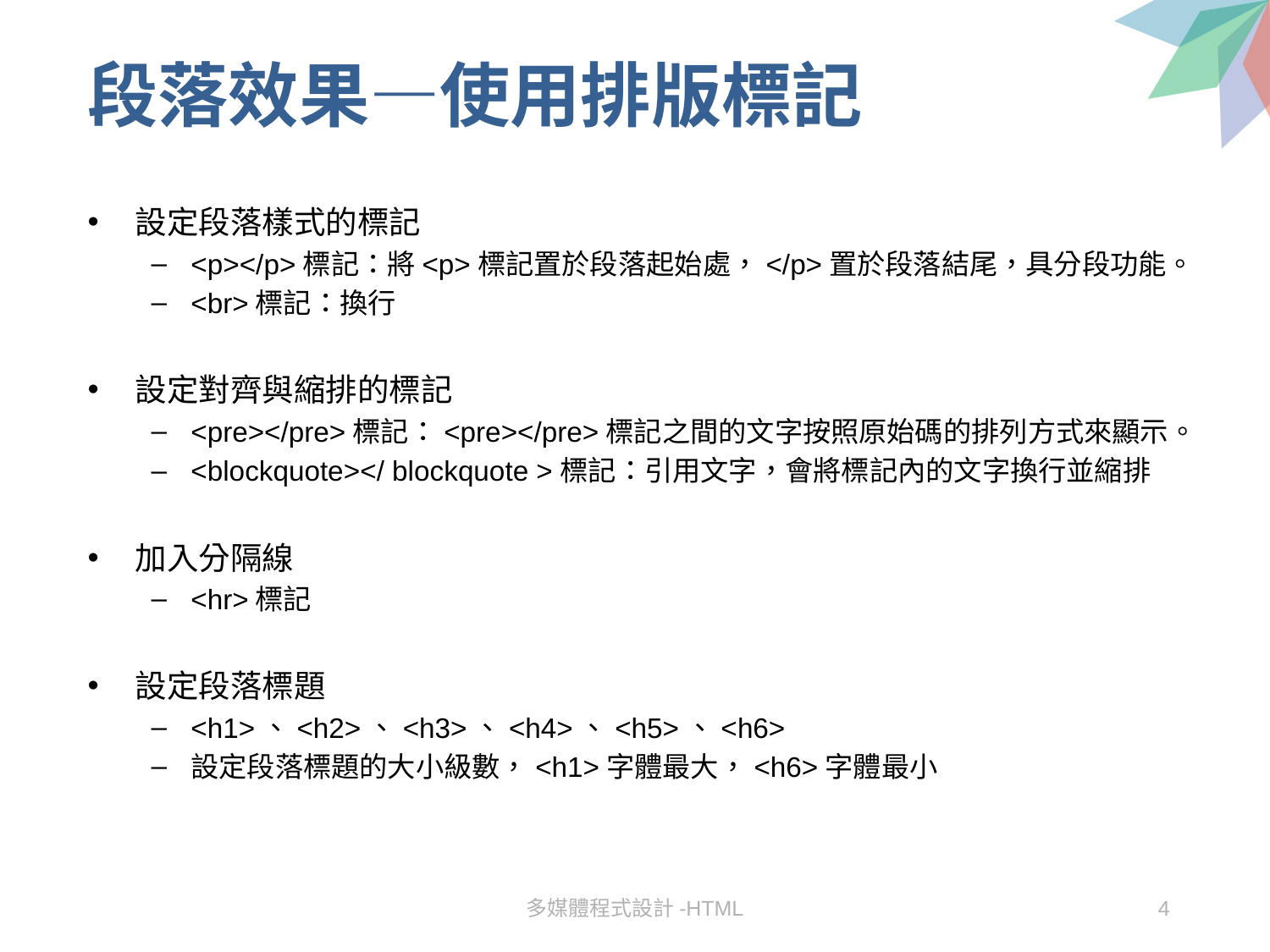

# 段落效果—使用排版標記
設定段落樣式的標記
<p></p>標記：將<p>標記置於段落起始處，</p>置於段落結尾，具分段功能。
<br>標記：換行

設定對齊與縮排的標記
<pre></pre>標記：<pre></pre>標記之間的文字按照原始碼的排列方式來顯示。
<blockquote></ blockquote >標記：引用文字，會將標記內的文字換行並縮排

加入分隔線
<hr>標記

設定段落標題
<h1>、<h2>、<h3>、<h4>、<h5>、<h6>
設定段落標題的大小級數，<h1>字體最大，<h6>字體最小

多媒體程式設計-HTML
4